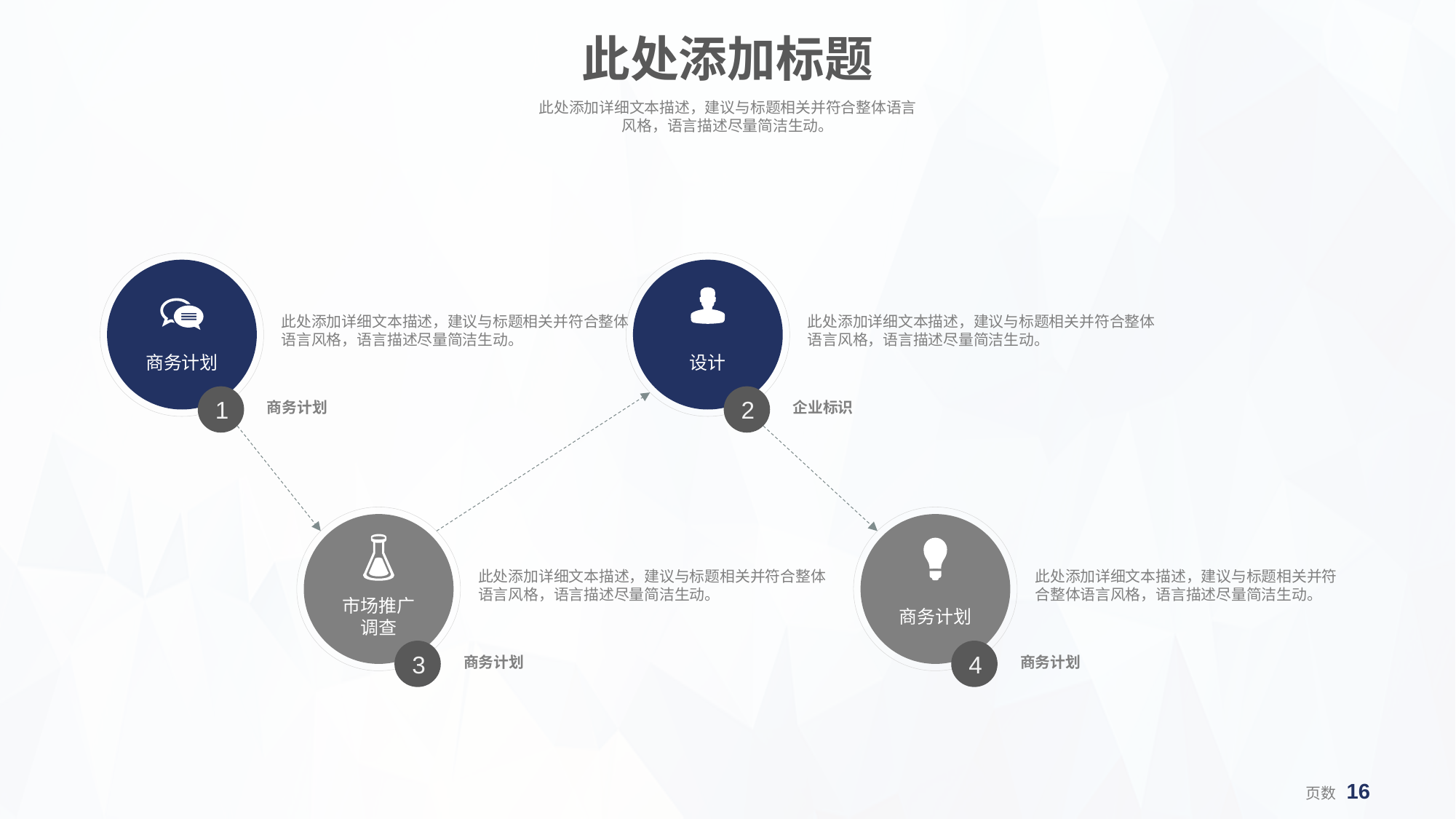

此处添加标题
此处添加详细文本描述，建议与标题相关并符合整体语言风格，语言描述尽量简洁生动。

商务计划

设计

此处添加详细文本描述，建议与标题相关并符合整体语言风格，语言描述尽量简洁生动。
此处添加详细文本描述，建议与标题相关并符合整体语言风格，语言描述尽量简洁生动。
1
2
商务计划
企业标识

市场推广 调查

商务计划

此处添加详细文本描述，建议与标题相关并符合整体语言风格，语言描述尽量简洁生动。
此处添加详细文本描述，建议与标题相关并符合整体语言风格，语言描述尽量简洁生动。
3
4
商务计划
商务计划
           页数  16